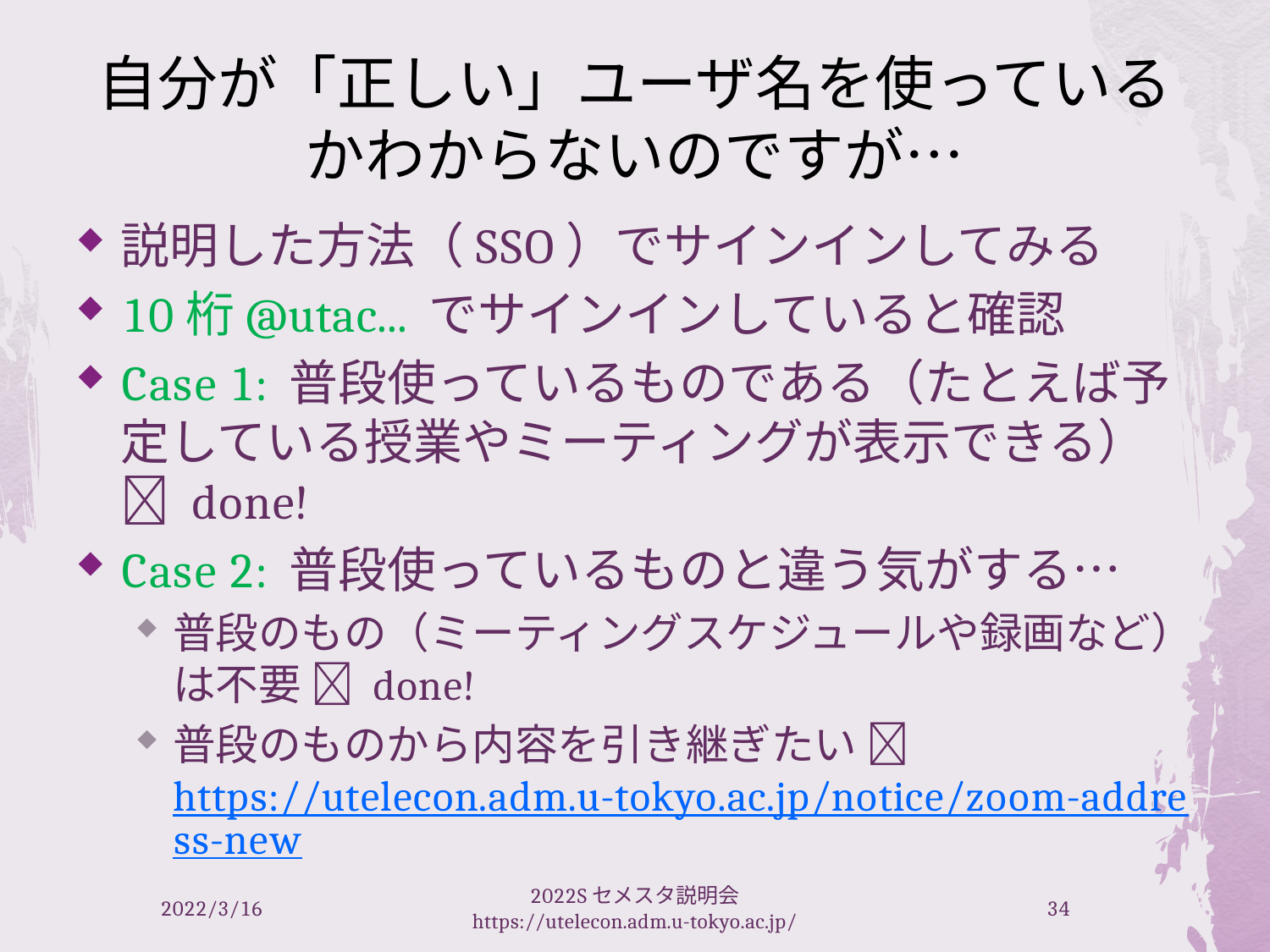

# 自分が「正しい」ユーザ名を使っているかわからないのですが…
説明した方法（SSO）でサインインしてみる
10桁@utac... でサインインしていると確認
Case 1: 普段使っているものである（たとえば予定している授業やミーティングが表示できる）→ done!
Case 2: 普段使っているものと違う気がする…
普段のもの（ミーティングスケジュールや録画など）は不要 → done!
普段のものから内容を引き継ぎたい → https://utelecon.adm.u-tokyo.ac.jp/notice/zoom-address-new
2022/3/16
2022Sセメスタ説明会 https://utelecon.adm.u-tokyo.ac.jp/
34